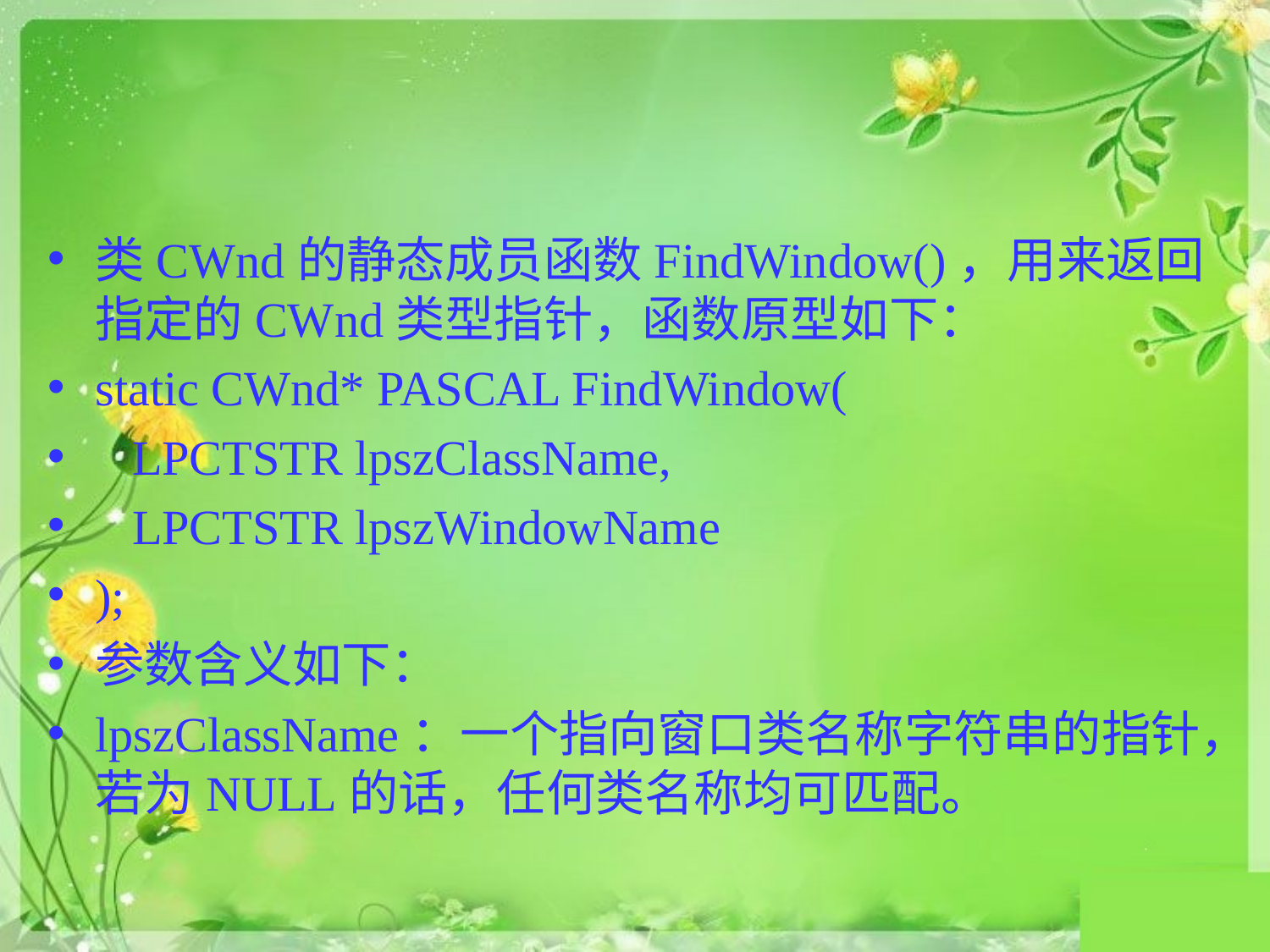

#
类CWnd的静态成员函数FindWindow()，用来返回指定的CWnd类型指针，函数原型如下：
static CWnd* PASCAL FindWindow(
   LPCTSTR lpszClassName,
   LPCTSTR lpszWindowName
);
参数含义如下：
lpszClassName：一个指向窗口类名称字符串的指针，若为NULL的话，任何类名称均可匹配。